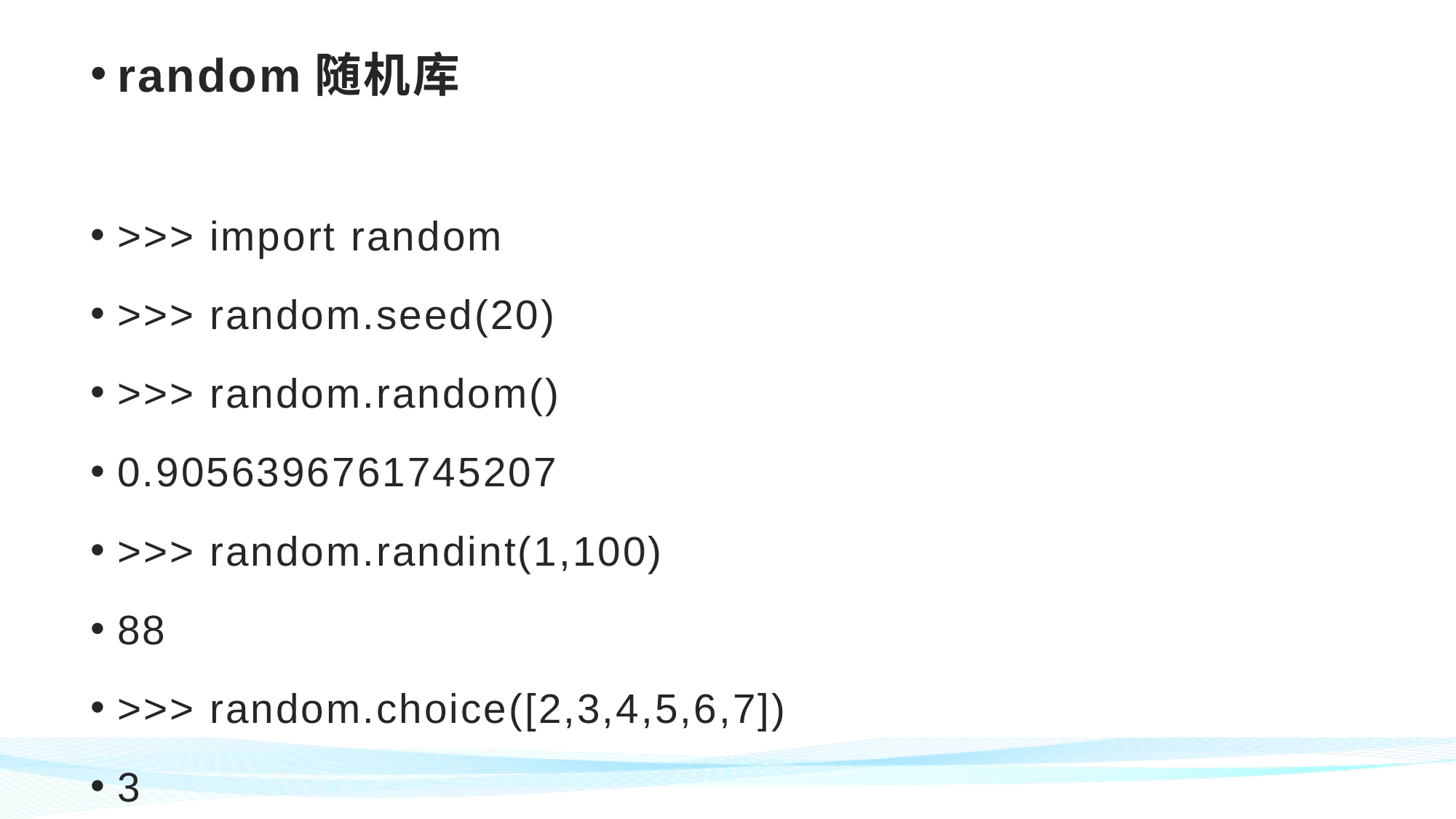

random随机库

>>> import random
>>> random.seed(20)
>>> random.random()
0.9056396761745207
>>> random.randint(1,100)
88
>>> random.choice([2,3,4,5,6,7])
3